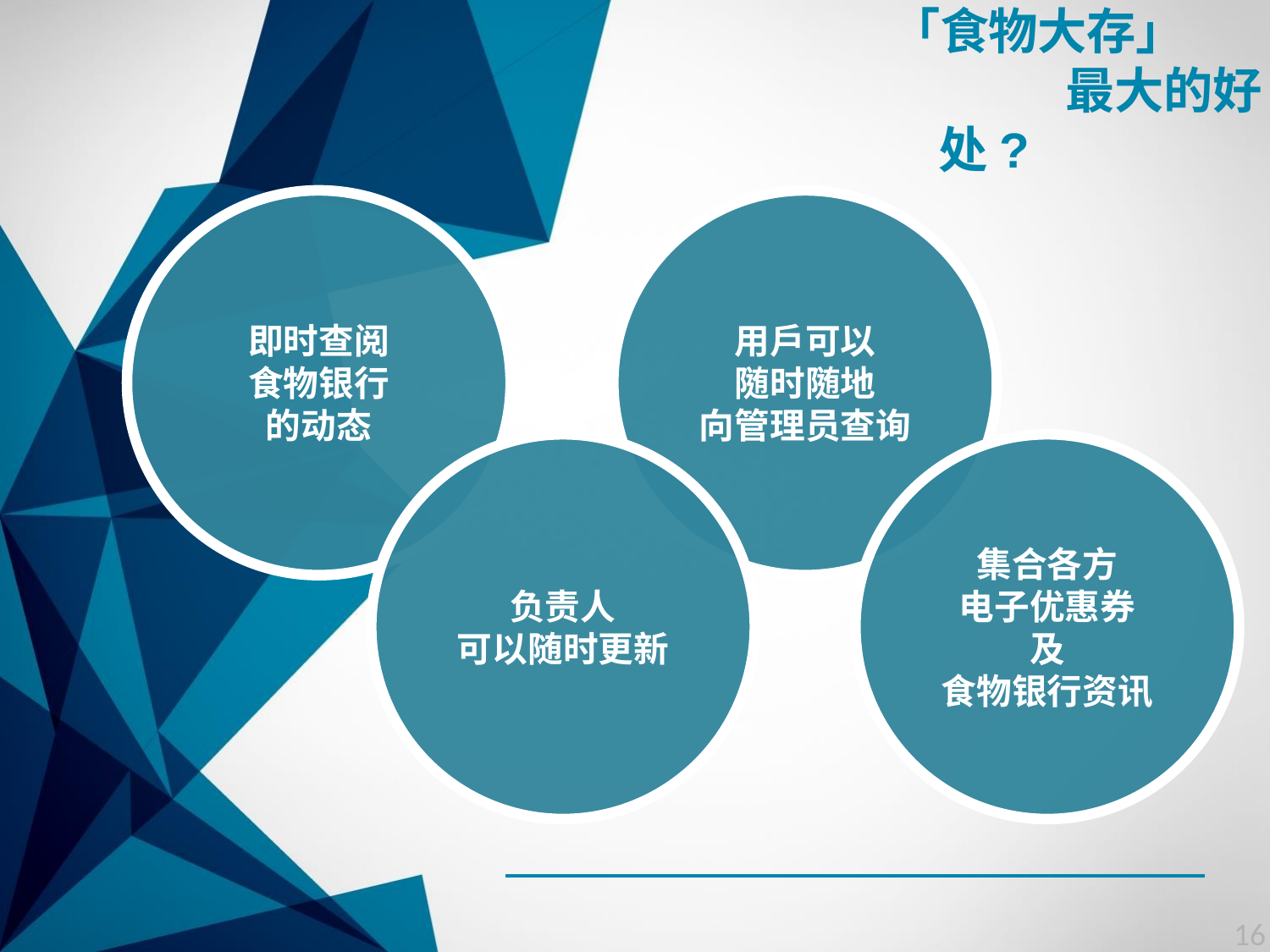

# 「食物大存」 最大的好处?
即时查阅
食物银行
的动态
用戶可以
随时随地
向管理员查询
集合各方
电子优惠券
及
食物银行资讯
负责人
可以随时更新
16